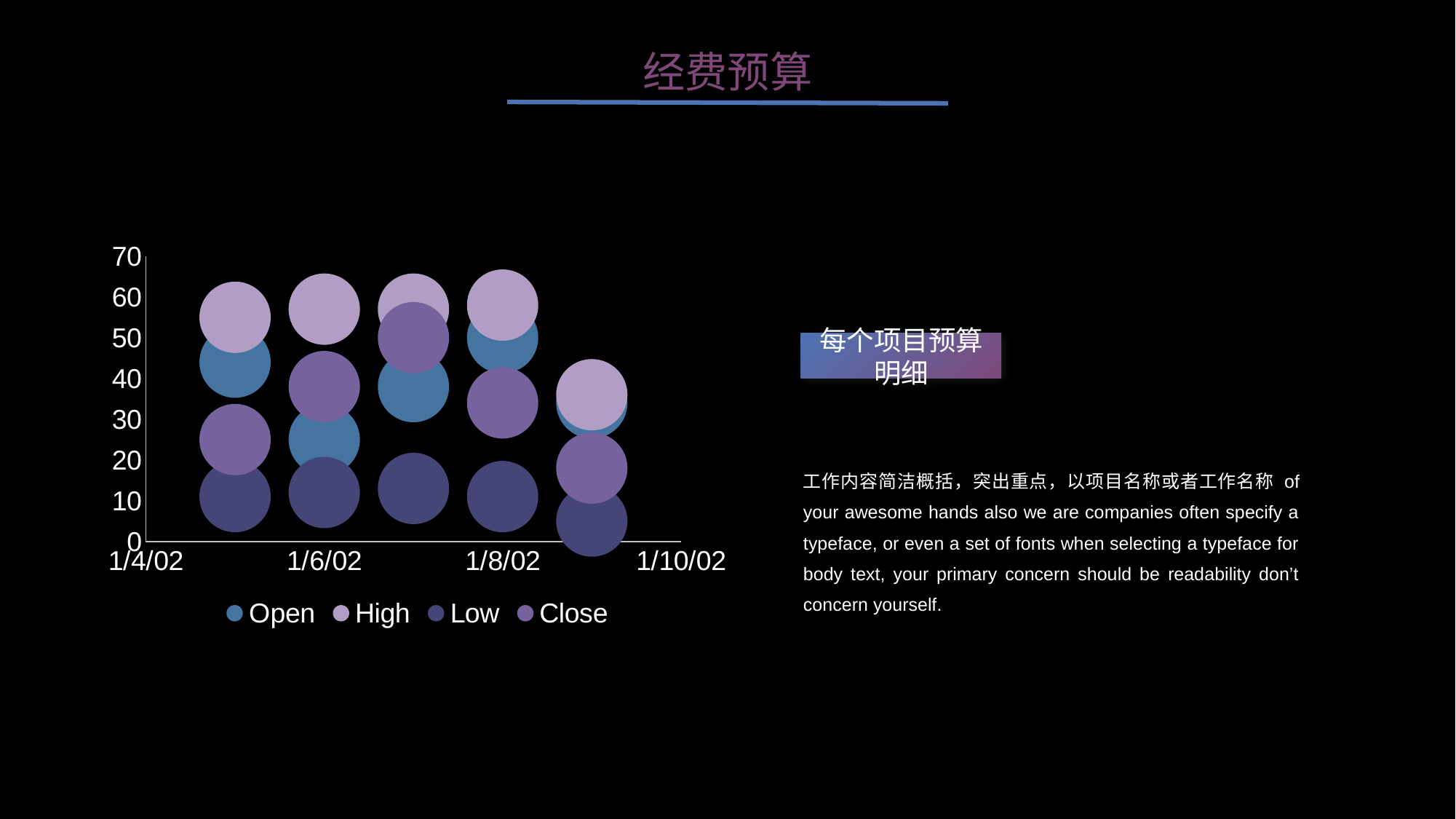

经费预算

### Chart

| Category | Open | High | Low | Close |
|---|---|---|---|---|
每个项目预算明细
工作内容简洁概括，突出重点，以项目名称或者工作名称 of your awesome hands also we are companies often specify a typeface, or even a set of fonts when selecting a typeface for body text, your primary concern should be readability don’t concern yourself.